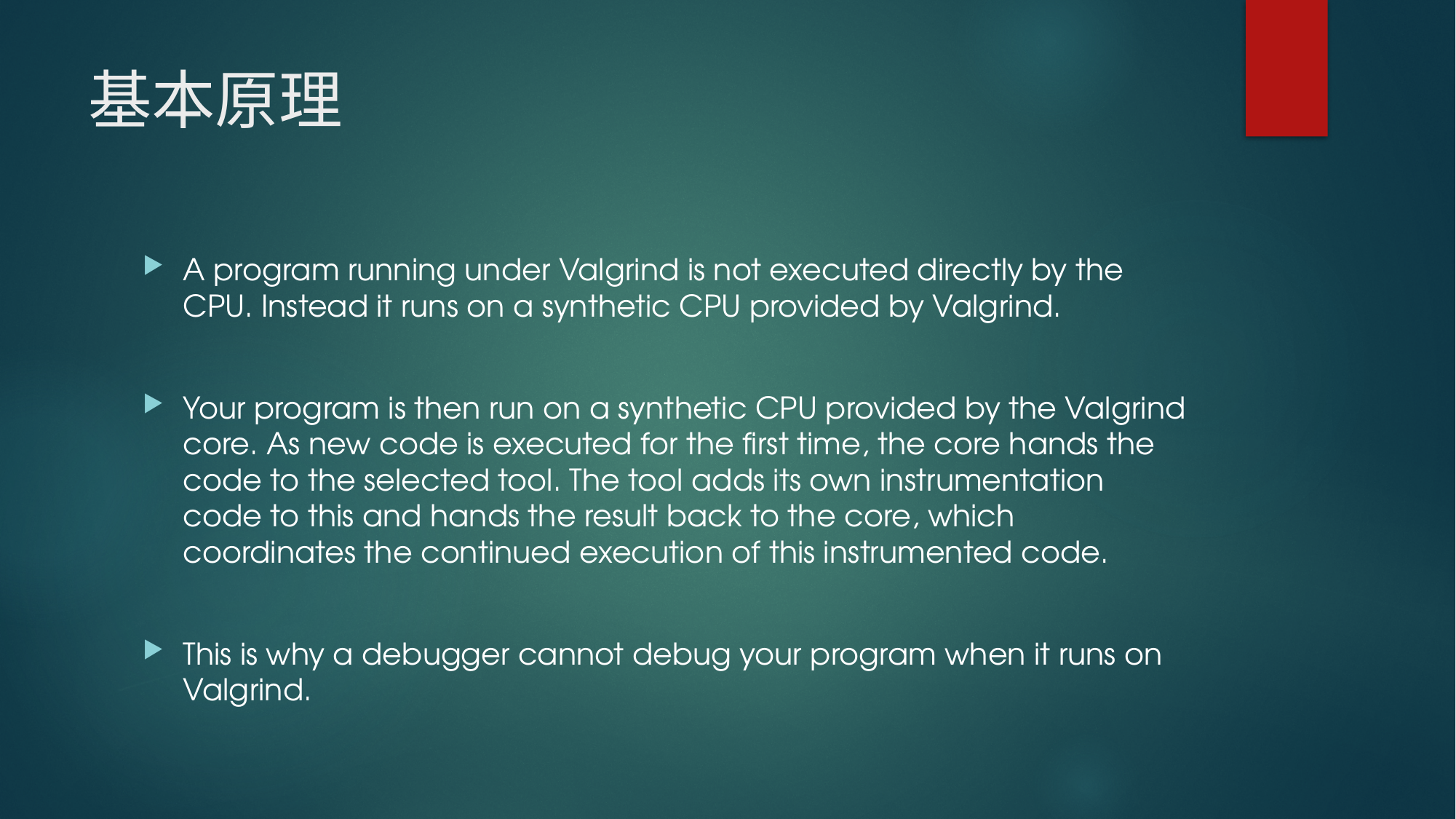

# 基本原理
A program running under Valgrind is not executed directly by the CPU. Instead it runs on a synthetic CPU provided by Valgrind.

Your program is then run on a synthetic CPU provided by the Valgrind core. As new code is executed for the first time, the core hands the code to the selected tool. The tool adds its own instrumentation code to this and hands the result back to the core, which coordinates the continued execution of this instrumented code.

This is why a debugger cannot debug your program when it runs on Valgrind.